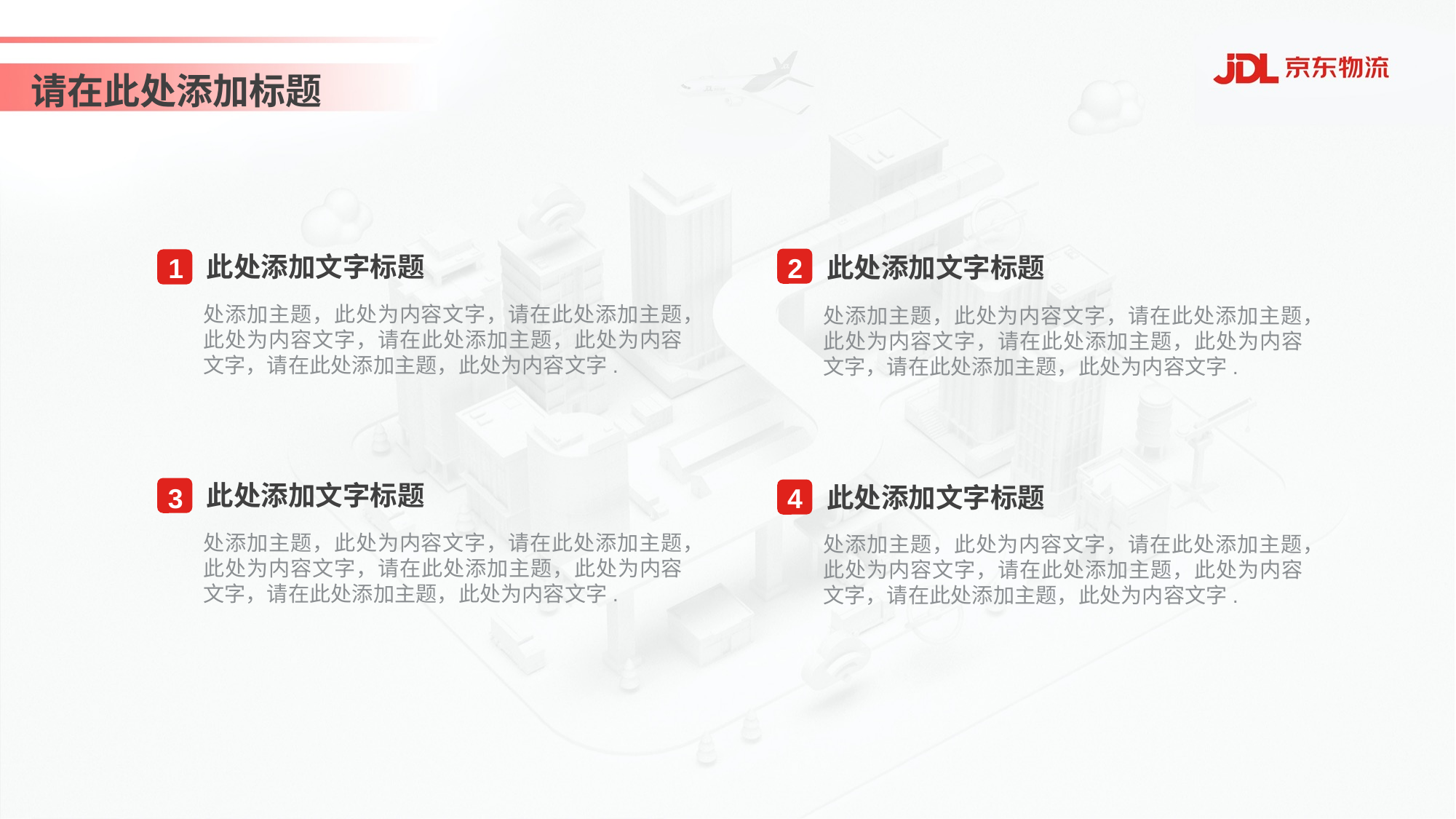

请在此处添加标题
此处添加文字标题
此处添加文字标题
1
2

处添加主题，此处为内容文字，请在此处添加主题，此处为内容文字，请在此处添加主题，此处为内容文字，请在此处添加主题，此处为内容文字.
处添加主题，此处为内容文字，请在此处添加主题，此处为内容文字，请在此处添加主题，此处为内容文字，请在此处添加主题，此处为内容文字.
此处添加文字标题
此处添加文字标题
3
4

处添加主题，此处为内容文字，请在此处添加主题，此处为内容文字，请在此处添加主题，此处为内容文字，请在此处添加主题，此处为内容文字.
处添加主题，此处为内容文字，请在此处添加主题，此处为内容文字，请在此处添加主题，此处为内容文字，请在此处添加主题，此处为内容文字.